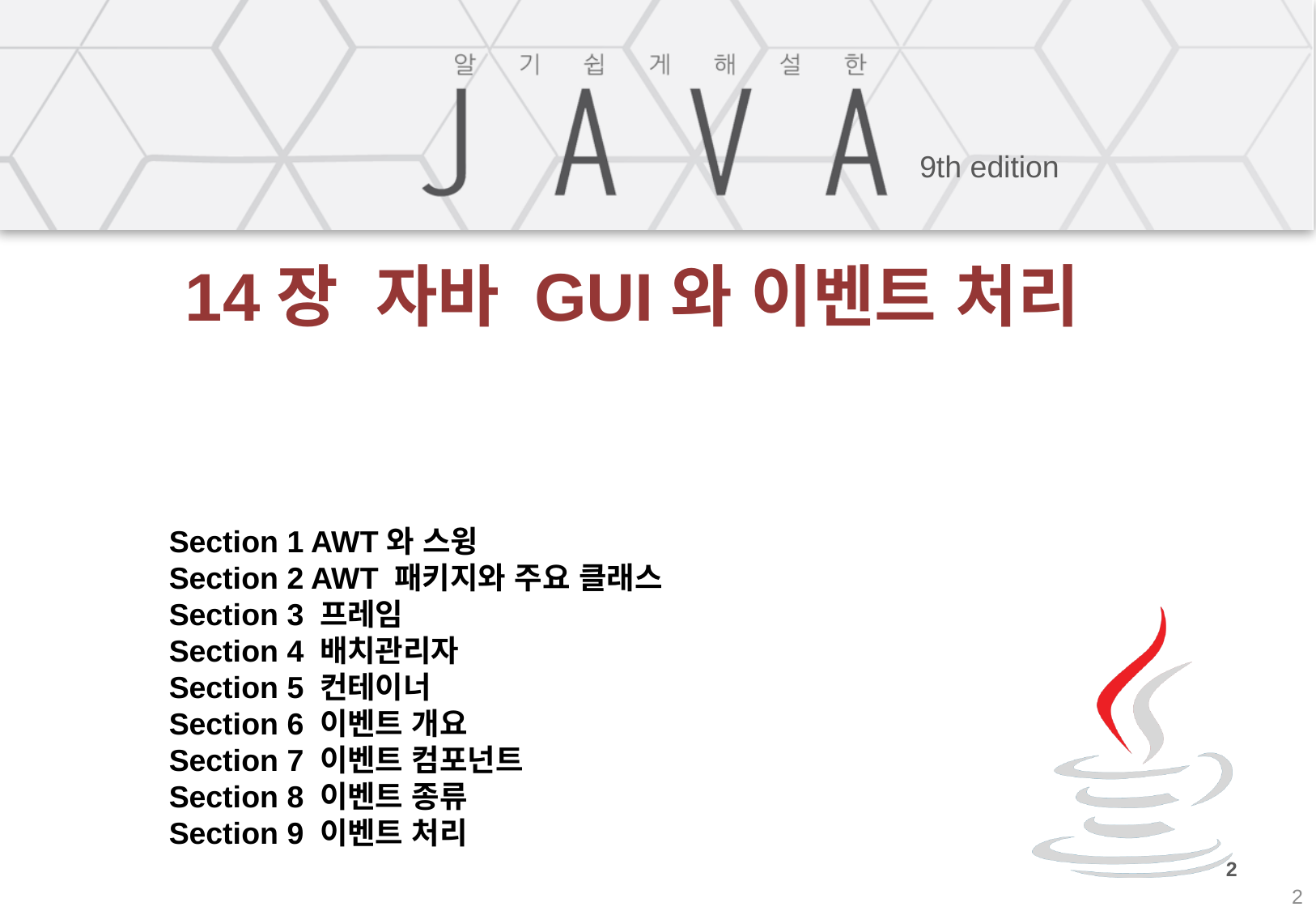

# 14장  자바 GUI와 이벤트 처리

Section 1 AWT와 스윙
Section 2 AWT 패키지와 주요 클래스
Section 3 프레임
Section 4 배치관리자
Section 5 컨테이너
Section 6 이벤트 개요
Section 7 이벤트 컴포넌트
Section 8 이벤트 종류
Section 9 이벤트 처리
2
2